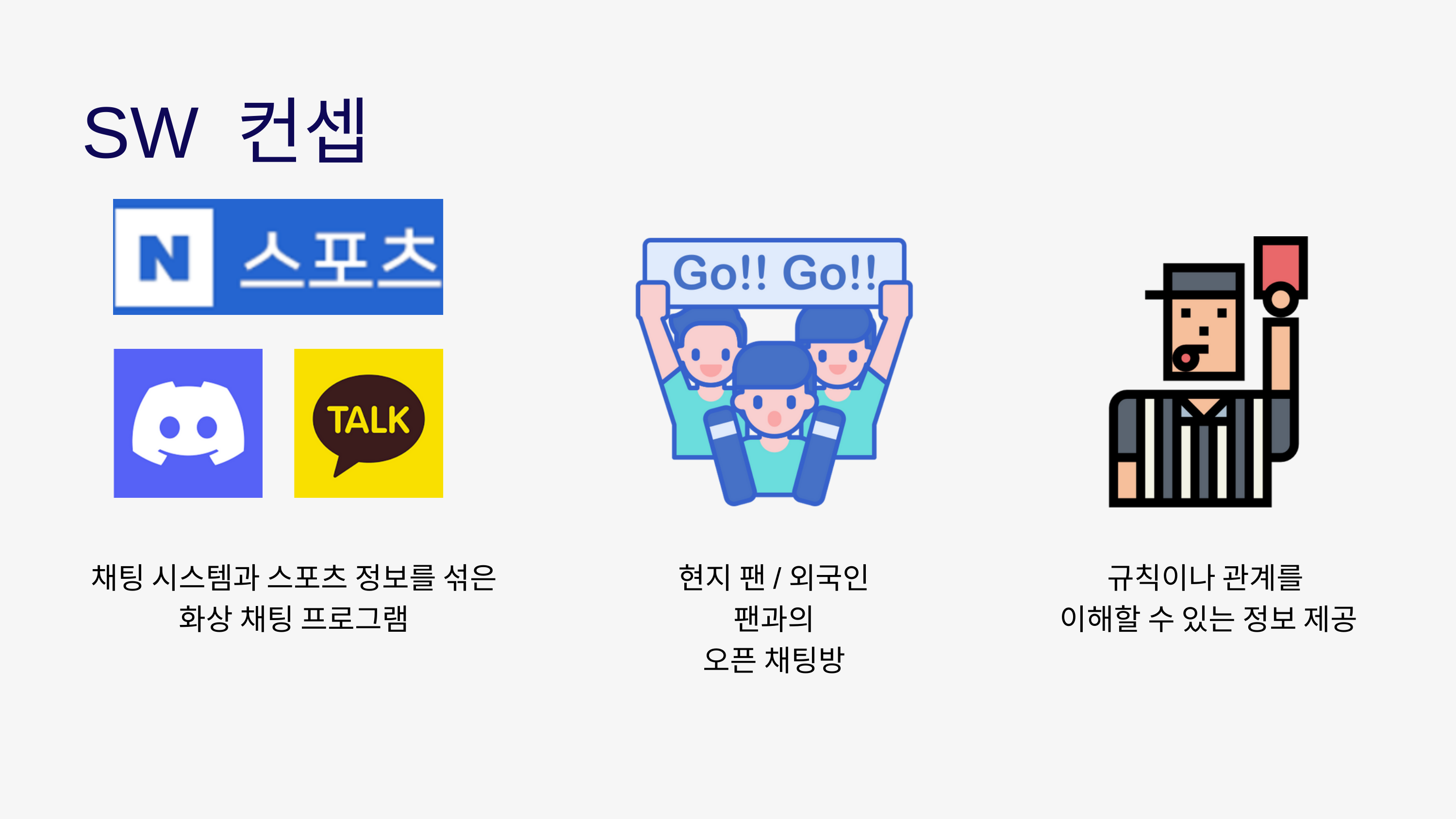

SW 컨셉

채팅 시스템과 스포츠 정보를 섞은
화상 채팅 프로그램
현지 팬/외국인 팬과의
오픈 채팅방
규칙이나 관계를
이해할 수 있는 정보 제공